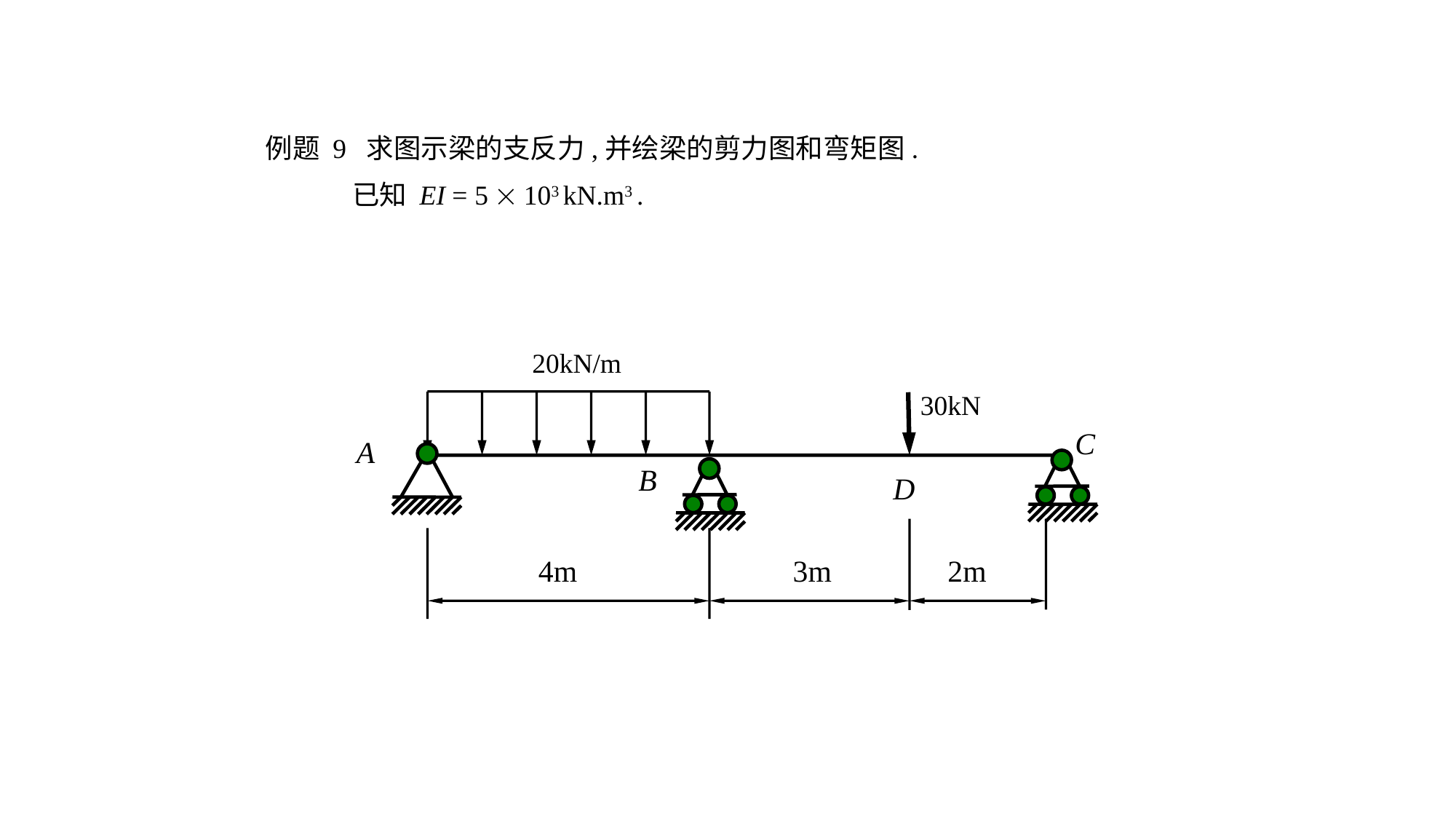

例题 9  求图示梁的支反力,并绘梁的剪力图和弯矩图.
             已知 EI = 5 × 103 kN.m3 .

20kN/m
30kN

C
A

B

D

4m
3m
2m